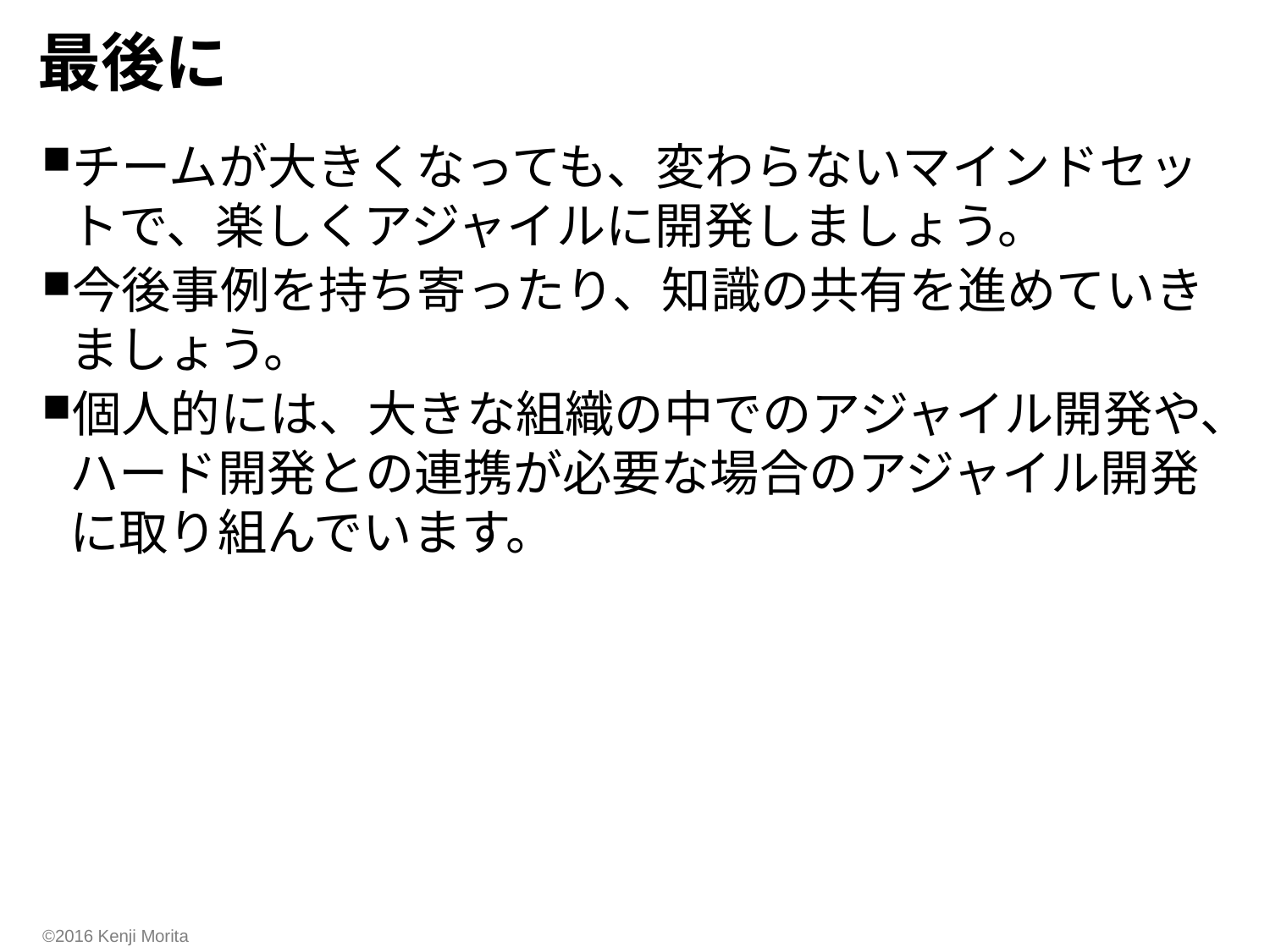

# 最後に
チームが大きくなっても、変わらないマインドセットで、楽しくアジャイルに開発しましょう。
今後事例を持ち寄ったり、知識の共有を進めていきましょう。
個人的には、大きな組織の中でのアジャイル開発や、ハード開発との連携が必要な場合のアジャイル開発に取り組んでいます。